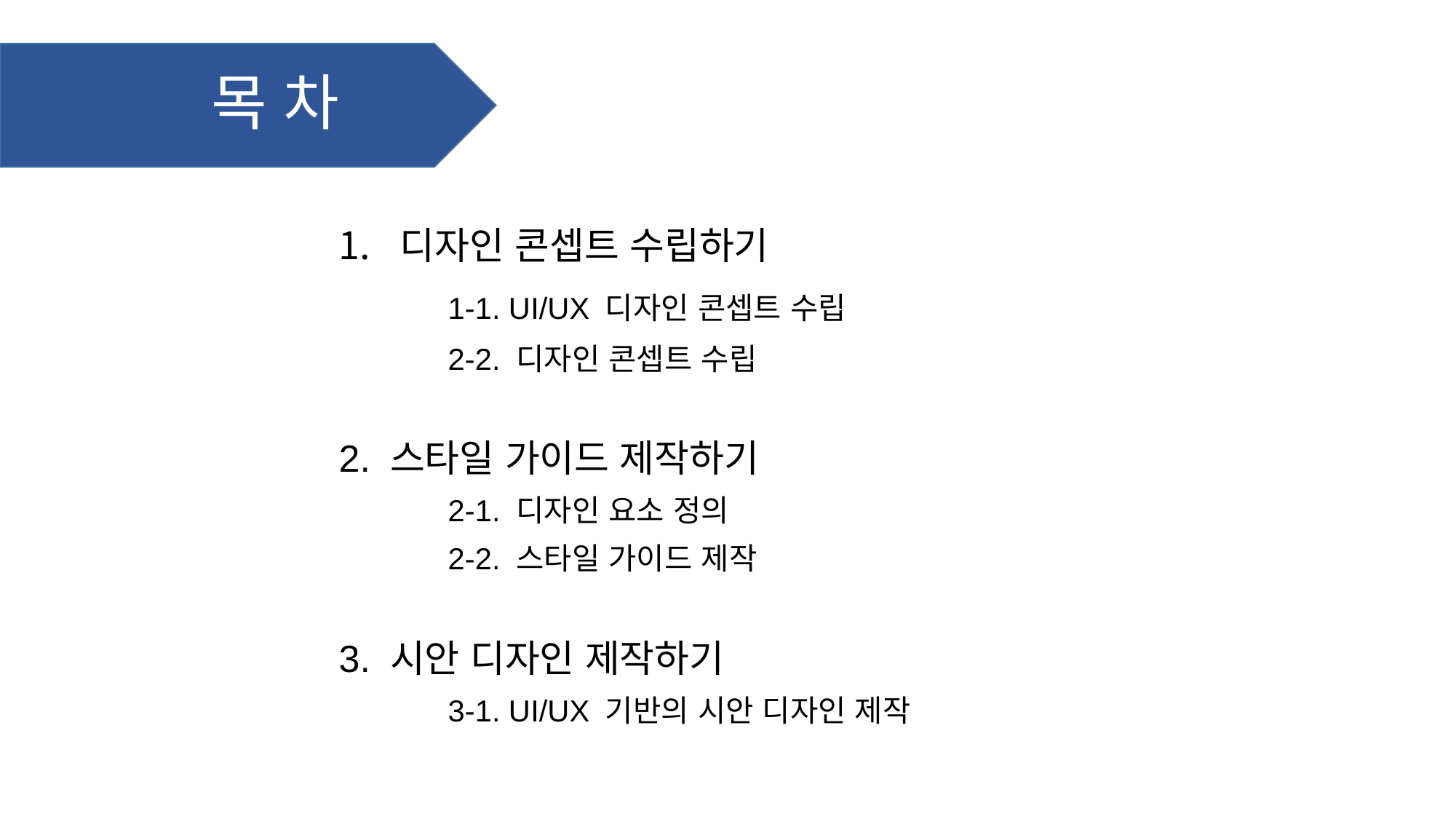

# 목 차

디자인 콘셉트 수립하기
	1-1. UI/UX 디자인 콘셉트 수립
	2-2. 디자인 콘셉트 수립

2. 스타일 가이드 제작하기
	2-1. 디자인 요소 정의
	2-2. 스타일 가이드 제작

3. 시안 디자인 제작하기
	3-1. UI/UX 기반의 시안 디자인 제작